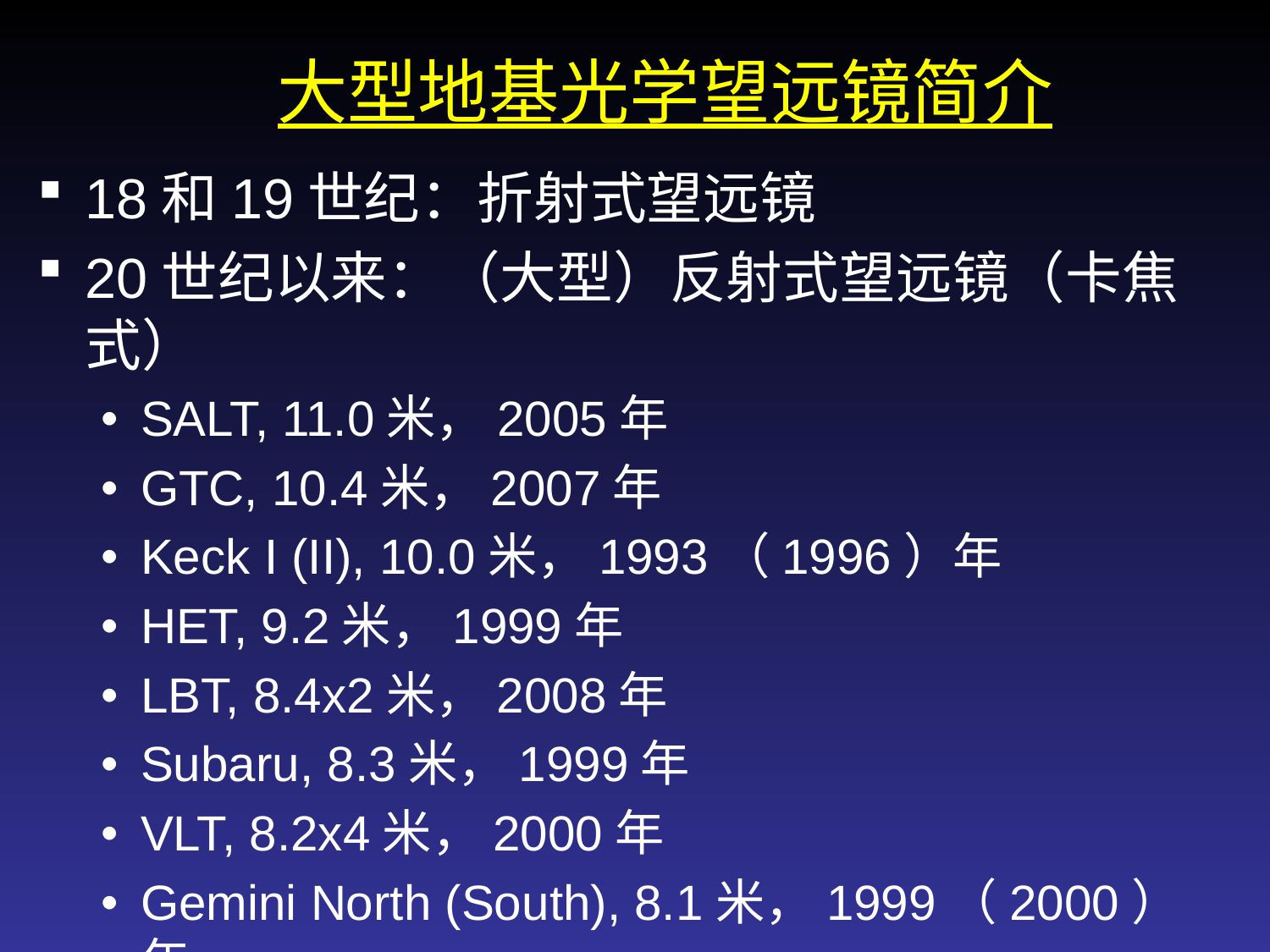

# 大型地基光学望远镜简介
18和19世纪：折射式望远镜
20世纪以来：（大型）反射式望远镜（卡焦式）
SALT, 11.0米，2005年
GTC, 10.4米，2007年
Keck I (II), 10.0米，1993（1996）年
HET, 9.2米，1999年
LBT, 8.4x2米，2008年
Subaru, 8.3米，1999年
VLT, 8.2x4米，2000年
Gemini North (South), 8.1米，1999（2000）年